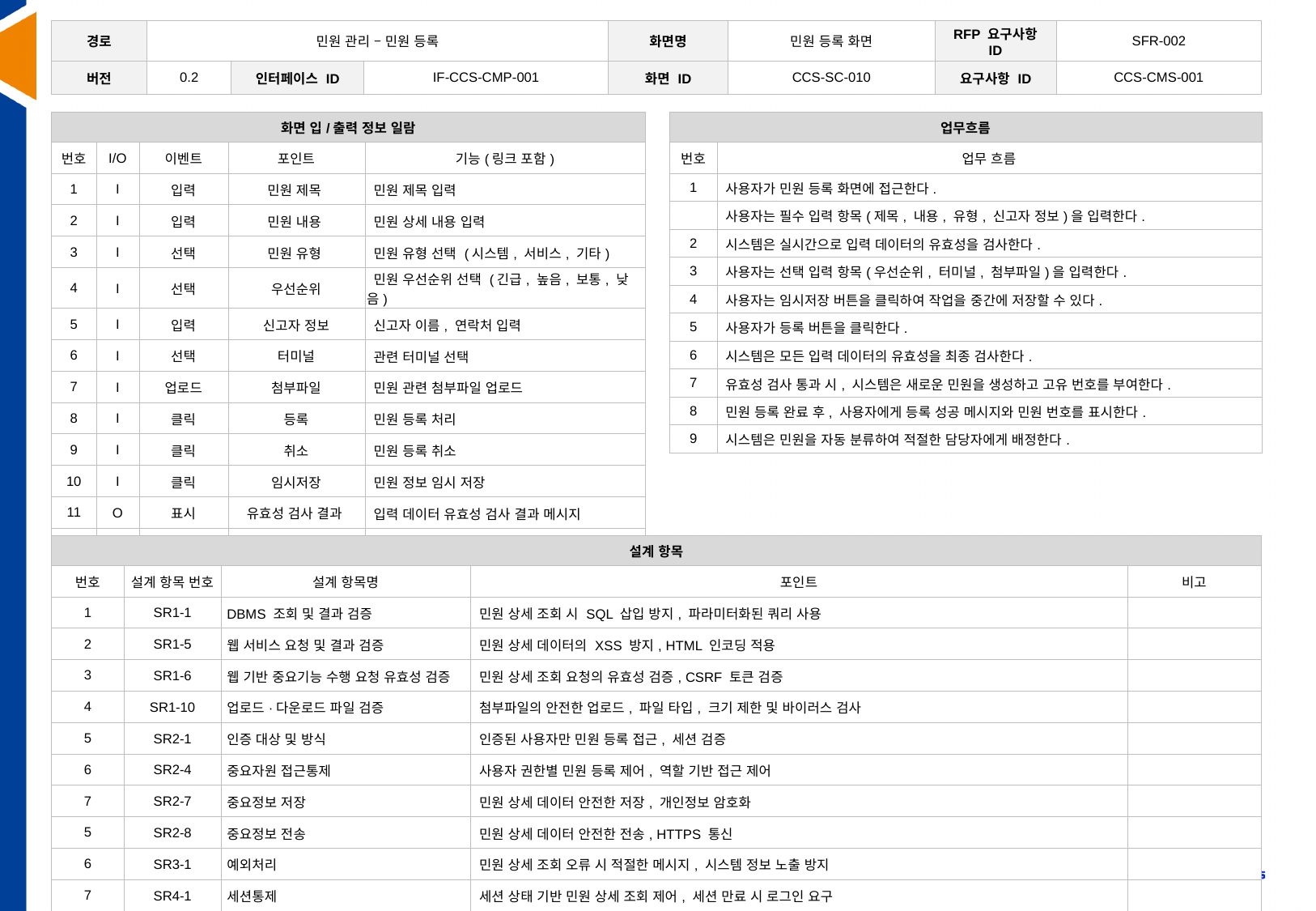

| 경로 | 민원 관리 – 민원 등록 |  |  | 화면명 | 민원 등록 화면 | RFP 요구사항 ID | SFR-002 |
| --- | --- | --- | --- | --- | --- | --- | --- |
| 버전 | 0.2 | 인터페이스 ID | IF-CCS-CMP-001 | 화면 ID | CCS-SC-010 | 요구사항 ID | CCS-CMS-001 |
| 화면 입/출력 정보 일람 |  |  |  |  |
| --- | --- | --- | --- | --- |
| 번호 | I/O | 이벤트 | 포인트 | 기능(링크 포함) |
| 1 | I | 입력 | 민원 제목 | 민원 제목 입력 |
| 2 | I | 입력 | 민원 내용 | 민원 상세 내용 입력 |
| 3 | I | 선택 | 민원 유형 | 민원 유형 선택 (시스템, 서비스, 기타) |
| 4 | I | 선택 | 우선순위 | 민원 우선순위 선택 (긴급, 높음, 보통, 낮음) |
| 5 | I | 입력 | 신고자 정보 | 신고자 이름, 연락처 입력 |
| 6 | I | 선택 | 터미널 | 관련 터미널 선택 |
| 7 | I | 업로드 | 첨부파일 | 민원 관련 첨부파일 업로드 |
| 8 | I | 클릭 | 등록 | 민원 등록 처리 |
| 9 | I | 클릭 | 취소 | 민원 등록 취소 |
| 10 | I | 클릭 | 임시저장 | 민원 정보 임시 저장 |
| 11 | O | 표시 | 유효성 검사 결과 | 입력 데이터 유효성 검사 결과 메시지 |
| 10 | O | 표시 | 등록 성공/실패 메시지 | 민원 등록 결과 알림 |
| 11 | O | 표시 | 민원 번호 | 등록된 민원의 고유 번호 표시 |
| 업무흐름 |  |
| --- | --- |
| 번호 | 업무 흐름 |
| 1 | 사용자가 민원 등록 화면에 접근한다. |
|  | 사용자는 필수 입력 항목(제목, 내용, 유형, 신고자 정보)을 입력한다. |
| 2 | 시스템은 실시간으로 입력 데이터의 유효성을 검사한다. |
| 3 | 사용자는 선택 입력 항목(우선순위, 터미널, 첨부파일)을 입력한다. |
| 4 | 사용자는 임시저장 버튼을 클릭하여 작업을 중간에 저장할 수 있다. |
| 5 | 사용자가 등록 버튼을 클릭한다. |
| 6 | 시스템은 모든 입력 데이터의 유효성을 최종 검사한다. |
| 7 | 유효성 검사 통과 시, 시스템은 새로운 민원을 생성하고 고유 번호를 부여한다. |
| 8 | 민원 등록 완료 후, 사용자에게 등록 성공 메시지와 민원 번호를 표시한다. |
| 9 | 시스템은 민원을 자동 분류하여 적절한 담당자에게 배정한다. |
| 설계 항목 |  |  |  |  |
| --- | --- | --- | --- | --- |
| 번호 | 설계 항목 번호 | 설계 항목명 | 포인트 | 비고 |
| 1 | SR1-1 | DBMS 조회 및 결과 검증 | 민원 상세 조회 시 SQL 삽입 방지, 파라미터화된 쿼리 사용 |  |
| 2 | SR1-5 | 웹 서비스 요청 및 결과 검증 | 민원 상세 데이터의 XSS 방지, HTML 인코딩 적용 |  |
| 3 | SR1-6 | 웹 기반 중요기능 수행 요청 유효성 검증 | 민원 상세 조회 요청의 유효성 검증, CSRF 토큰 검증 |  |
| 4 | SR1-10 | 업로드·다운로드 파일 검증 | 첨부파일의 안전한 업로드, 파일 타입, 크기 제한 및 바이러스 검사 |  |
| 5 | SR2-1 | 인증 대상 및 방식 | 인증된 사용자만 민원 등록 접근, 세션 검증 |  |
| 6 | SR2-4 | 중요자원 접근통제 | 사용자 권한별 민원 등록 제어, 역할 기반 접근 제어 |  |
| 7 | SR2-7 | 중요정보 저장 | 민원 상세 데이터 안전한 저장, 개인정보 암호화 |  |
| 5 | SR2-8 | 중요정보 전송 | 민원 상세 데이터 안전한 전송, HTTPS 통신 |  |
| 6 | SR3-1 | 예외처리 | 민원 상세 조회 오류 시 적절한 메시지, 시스템 정보 노출 방지 |  |
| 7 | SR4-1 | 세션통제 | 세션 상태 기반 민원 상세 조회 제어, 세션 만료 시 로그인 요구 |  |